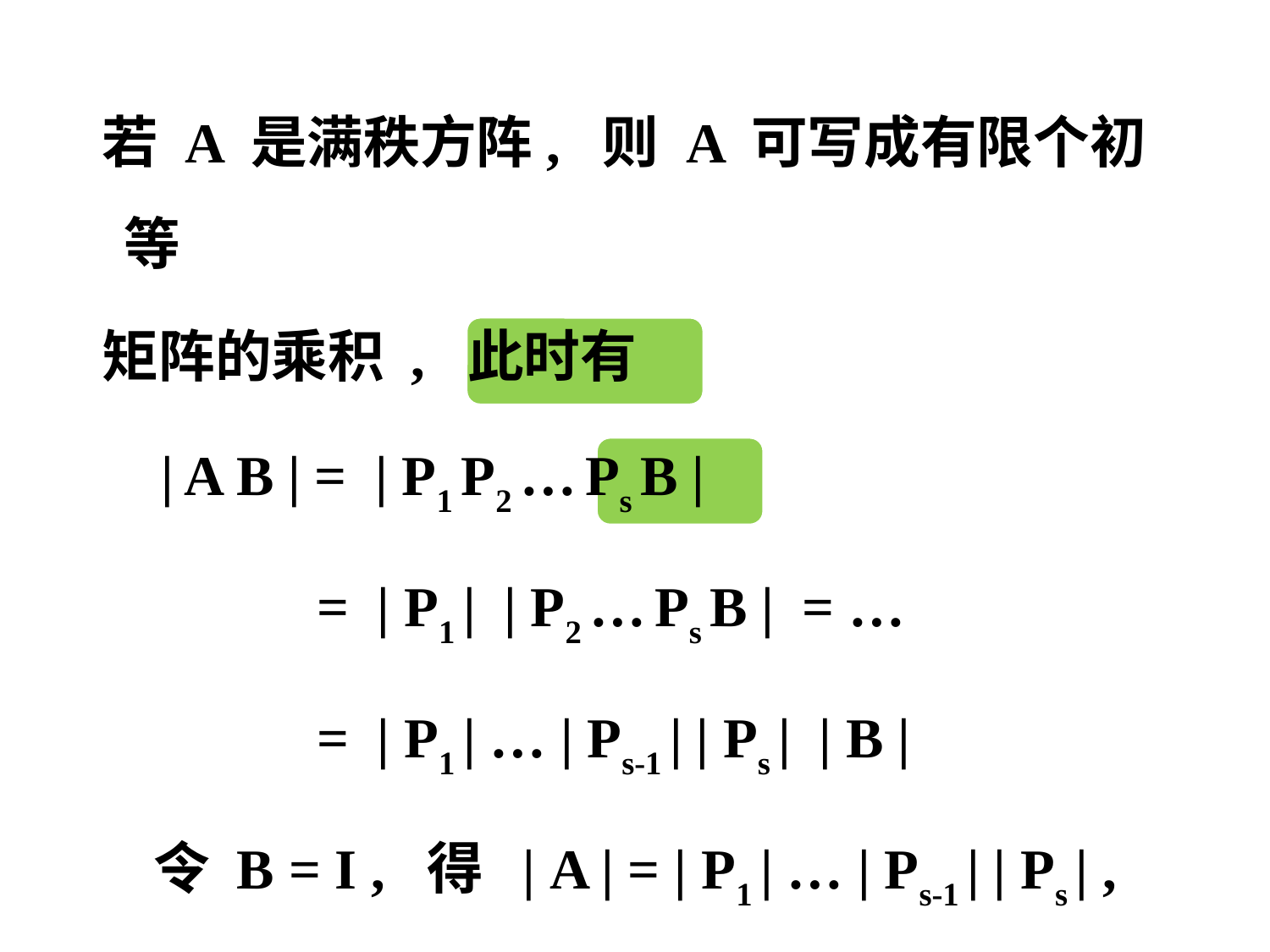

若 A 是满秩方阵,  则 A 可写成有限个初等
 矩阵的乘积 ,  此时有
      | A B | =  | P1 P2 … Ps B |
                 =  | P1 |  | P2 … Ps B |  = …
                 =  | P1 | … | Ps-1 | | Ps |  | B |
     令 B = I ,  得  | A | = | P1 | … | Ps-1 | | Ps | ,
     故               | A B | = | A | | B |